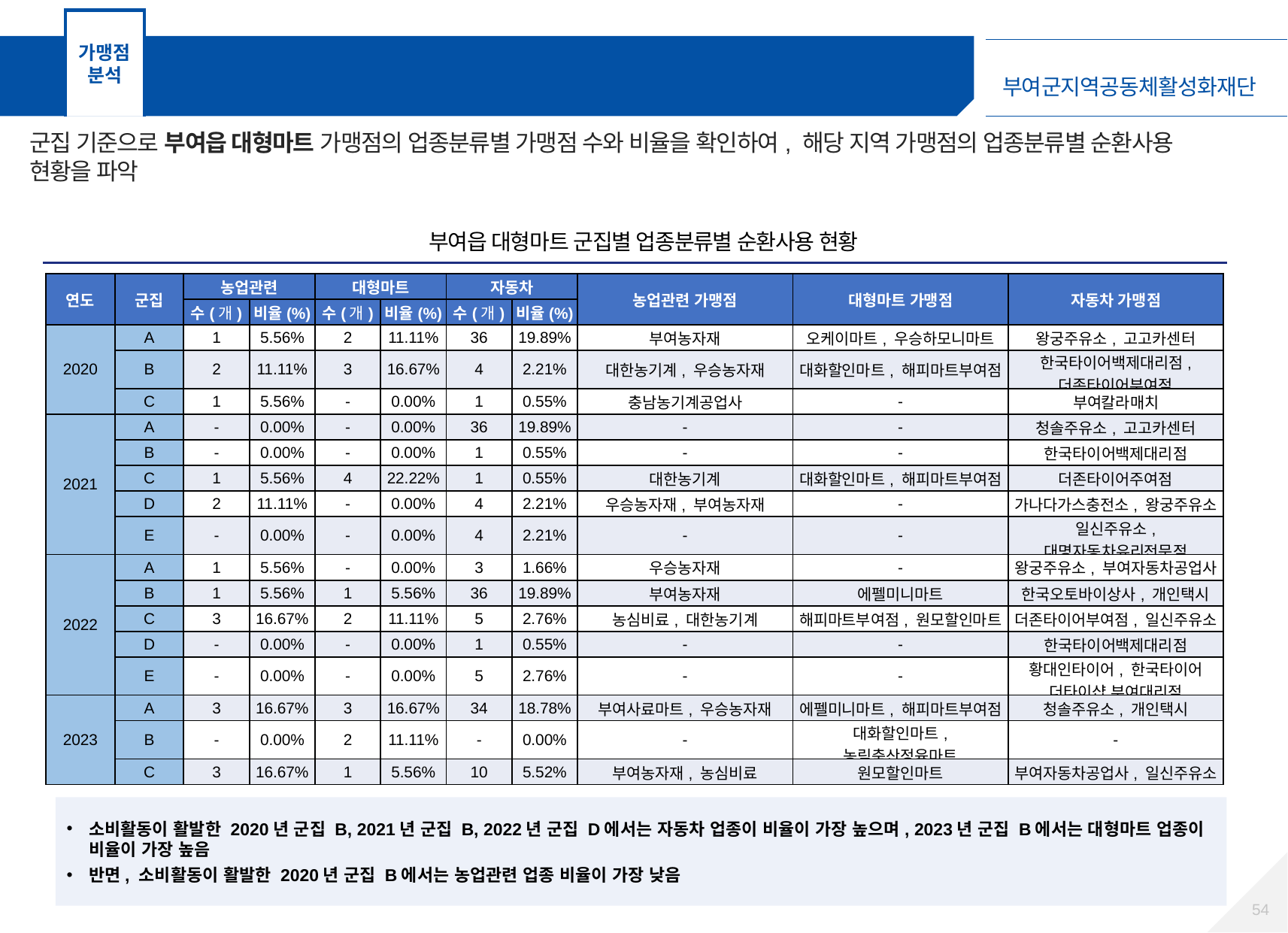

가맹점
분석
가맹점 군집분석 – 부여읍 대형마트 가맹점
군집 기준으로 부여읍 대형마트 가맹점의 업종분류별 가맹점 수와 비율을 확인하여, 해당 지역 가맹점의 업종분류별 순환사용 현황을 파악
부여읍 대형마트 군집별 업종분류별 순환사용 현황
| 연도 | 군집 | 농업관련 |  | 대형마트 |  | 자동차 |  | 농업관련 가맹점 | 대형마트 가맹점 | 자동차 가맹점 |
| --- | --- | --- | --- | --- | --- | --- | --- | --- | --- | --- |
| 연도 | 군집 | 수(개) | 비율(%) | 수(개) | 비율(%) | 수(개) | 비율(%) |  |  |  |
| 2020 | A | 1 | 5.56% | 2 | 11.11% | 36 | 19.89% | 부여농자재 | 오케이마트, 우승하모니마트 | 왕궁주유소, 고고카센터 |
|  | B | 2 | 11.11% | 3 | 16.67% | 4 | 2.21% | 대한농기계, 우승농자재 | 대화할인마트, 해피마트부여점 | 한국타이어백제대리점, 더존타이어부여점 |
|  | C | 1 | 5.56% | - | 0.00% | 1 | 0.55% | 충남농기계공업사 | - | 부여칼라매치 |
| 2021 | A | - | 0.00% | - | 0.00% | 36 | 19.89% | - | - | 청솔주유소, 고고카센터 |
|  | B | - | 0.00% | - | 0.00% | 1 | 0.55% | - | - | 한국타이어백제대리점 |
|  | C | 1 | 5.56% | 4 | 22.22% | 1 | 0.55% | 대한농기계 | 대화할인마트, 해피마트부여점 | 더존타이어주여점 |
|  | D | 2 | 11.11% | - | 0.00% | 4 | 2.21% | 우승농자재, 부여농자재 | - | 가나다가스충전소, 왕궁주유소 |
|  | E | - | 0.00% | - | 0.00% | 4 | 2.21% | - | - | 일신주유소, 대명자동차유리전문점 |
| 2022 | A | 1 | 5.56% | - | 0.00% | 3 | 1.66% | 우승농자재 | - | 왕궁주유소, 부여자동차공업사 |
|  | B | 1 | 5.56% | 1 | 5.56% | 36 | 19.89% | 부여농자재 | 에펠미니마트 | 한국오토바이상사, 개인택시 |
|  | C | 3 | 16.67% | 2 | 11.11% | 5 | 2.76% | 농심비료, 대한농기계 | 해피마트부여점, 원모할인마트 | 더존타이어부여점, 일신주유소 |
|  | D | - | 0.00% | - | 0.00% | 1 | 0.55% | - | - | 한국타이어백제대리점 |
|  | E | - | 0.00% | - | 0.00% | 5 | 2.76% | - | - | 황대인타이어, 한국타이어 더타이샵 부여대리점 |
| 2023 | A | 3 | 16.67% | 3 | 16.67% | 34 | 18.78% | 부여사료마트, 우승농자재 | 에펠미니마트, 해피마트부여점 | 청솔주유소, 개인택시 |
|  | B | - | 0.00% | 2 | 11.11% | - | 0.00% | - | 대화할인마트, 농림축산정육마트 | - |
|  | C | 3 | 16.67% | 1 | 5.56% | 10 | 5.52% | 부여농자재, 농심비료 | 원모할인마트 | 부여자동차공업사, 일신주유소 |
소비활동이 활발한 2020년 군집 B, 2021년 군집 B, 2022년 군집 D에서는 자동차 업종이 비율이 가장 높으며, 2023년 군집 B에서는 대형마트 업종이 비율이 가장 높음
반면, 소비활동이 활발한 2020년 군집 B에서는 농업관련 업종 비율이 가장 낮음
54